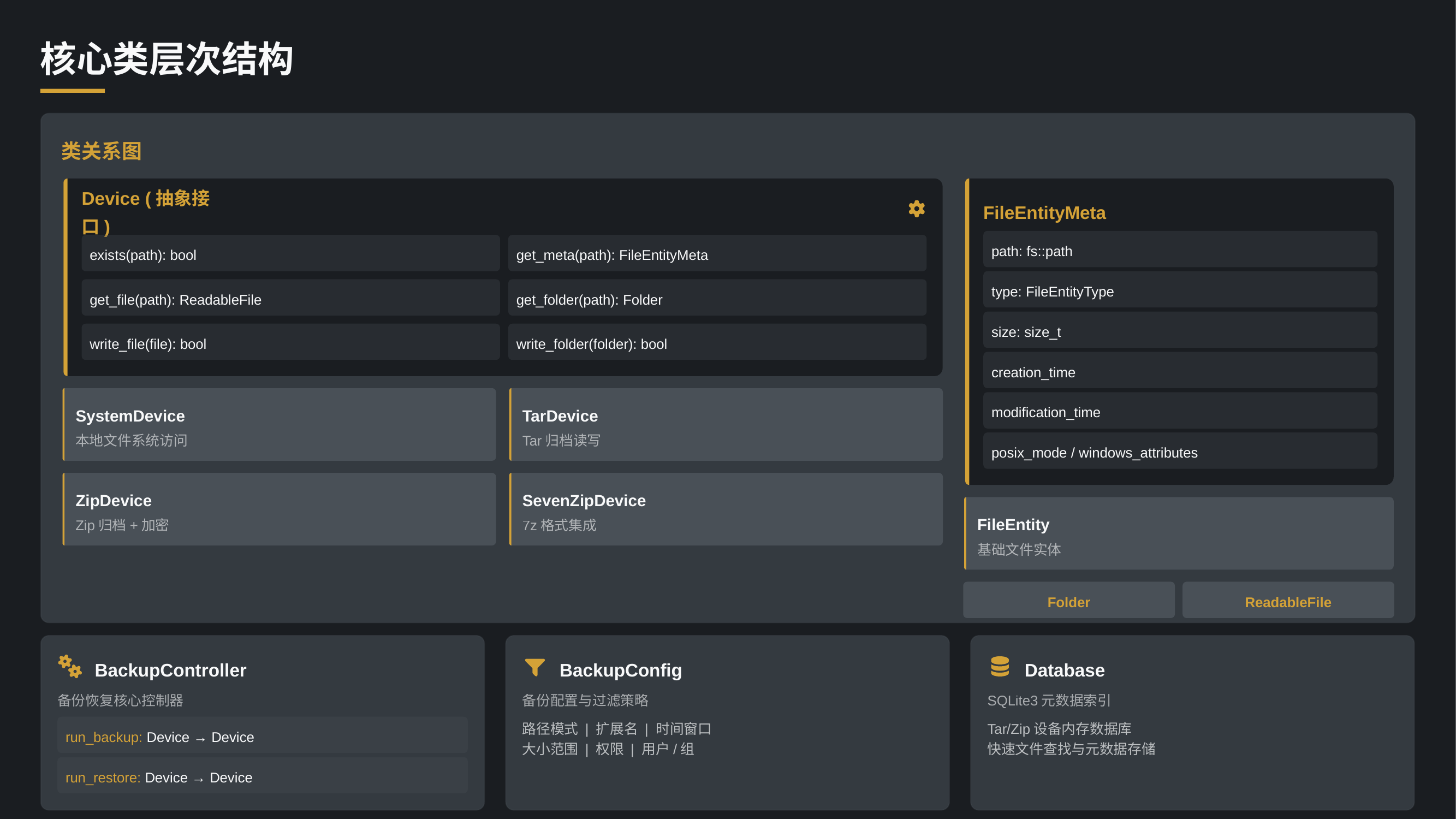

核心类层次结构

类关系图

Device (抽象接口)
FileEntityMeta

path: fs::path
exists(path): bool
get_meta(path): FileEntityMeta

type: FileEntityType
get_file(path): ReadableFile
get_folder(path): Folder

size: size_t

write_file(file): bool
write_folder(folder): bool

creation_time

SystemDevice
TarDevice
modification_time
本地文件系统访问
Tar归档读写

posix_mode / windows_attributes

ZipDevice
SevenZipDevice

FileEntity
Zip归档+加密
7z格式集成
基础文件实体

Folder
ReadableFile

BackupController
BackupConfig
Database

备份恢复核心控制器
备份配置与过滤策略
SQLite3元数据索引

run_backup: Device → Device
路径模式 | 扩展名 | 时间窗口
大小范围 | 权限 | 用户/组
Tar/Zip设备内存数据库
快速文件查找与元数据存储

run_restore: Device → Device